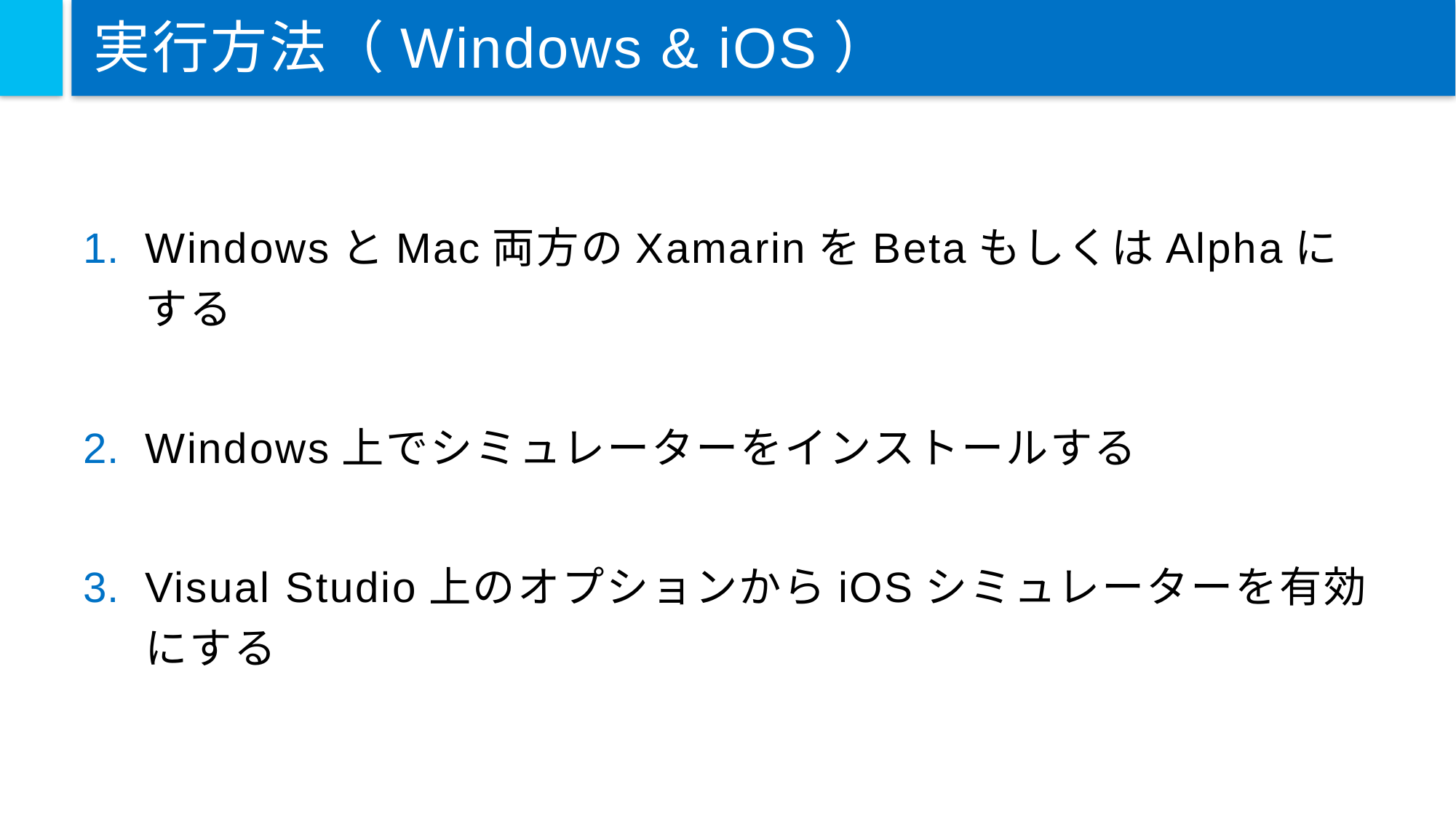

# 実行方法（Windows & iOS）

WindowsとMac両方のXamarinをBetaもしくはAlphaにする

Windows上でシミュレーターをインストールする

Visual Studio上のオプションからiOSシミュレーターを有効にする